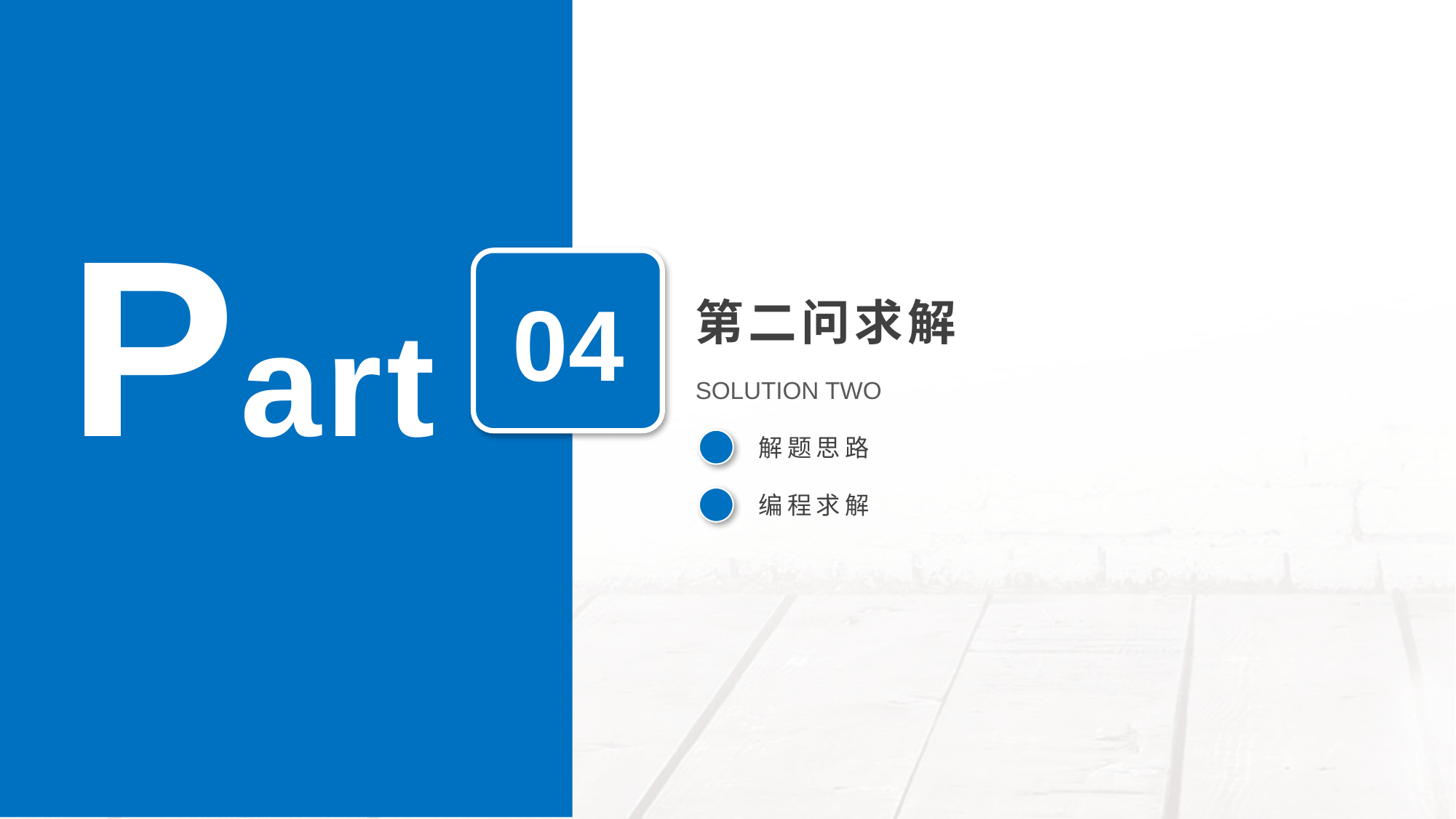

Part

04
第二问求解
SOLUTION TWO
解题思路

编程求解